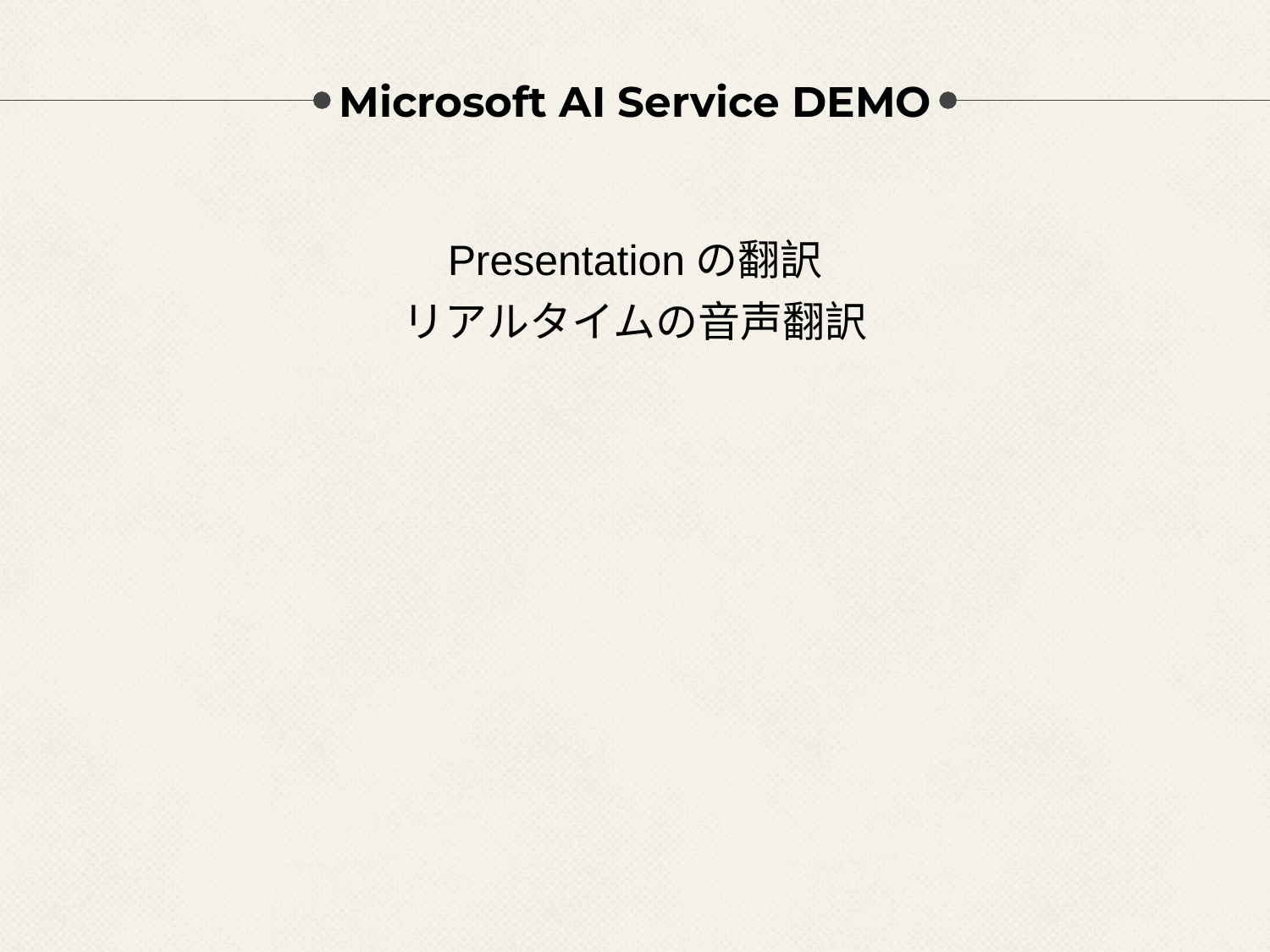

# Microsoft AI Service DEMO
Presentationの翻訳
リアルタイムの音声翻訳